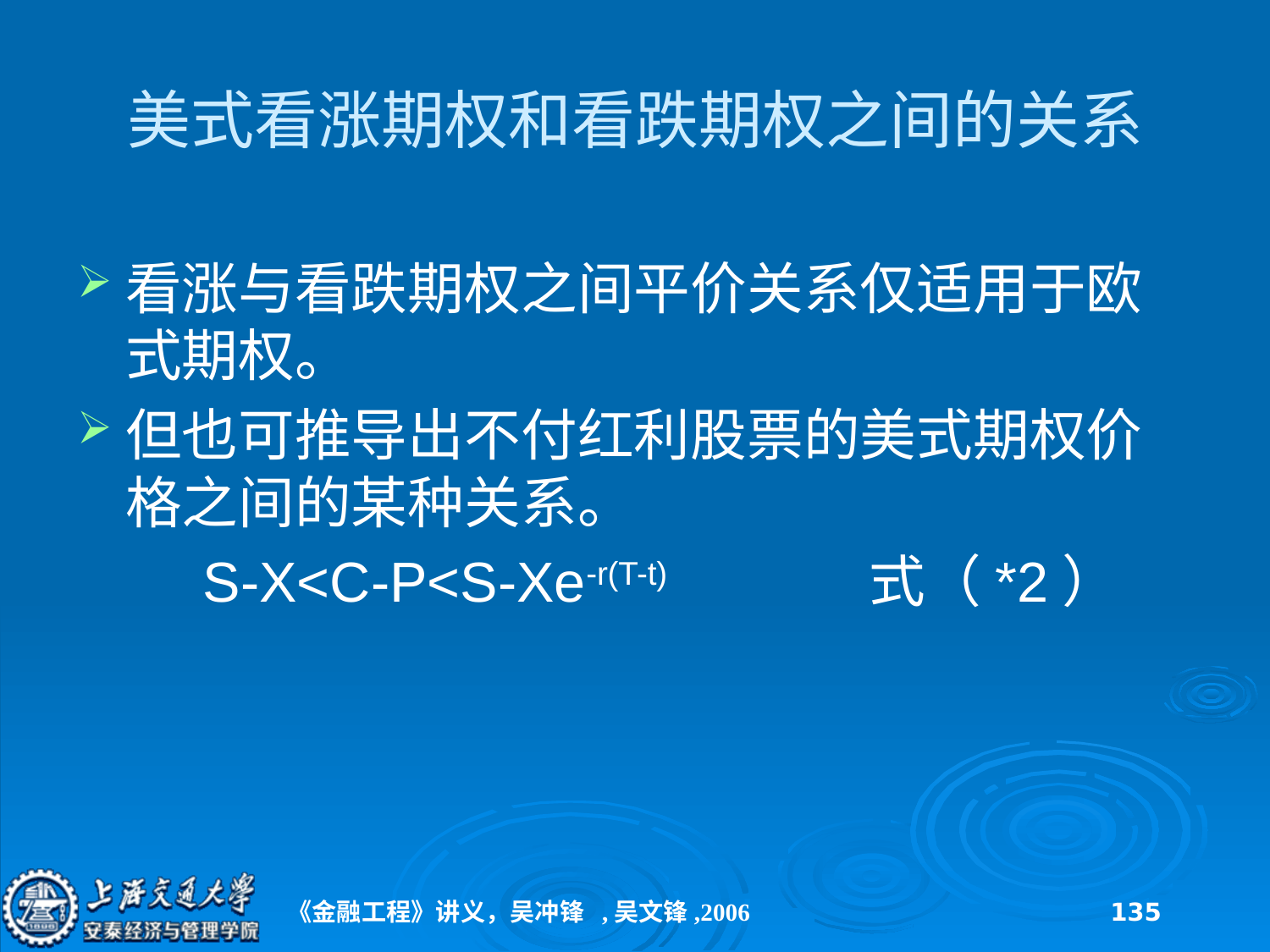

# 美式看涨期权和看跌期权之间的关系
看涨与看跌期权之间平价关系仅适用于欧式期权。
但也可推导出不付红利股票的美式期权价格之间的某种关系。
        S-X<C-P<S-Xe-r(T-t)            式（*2）